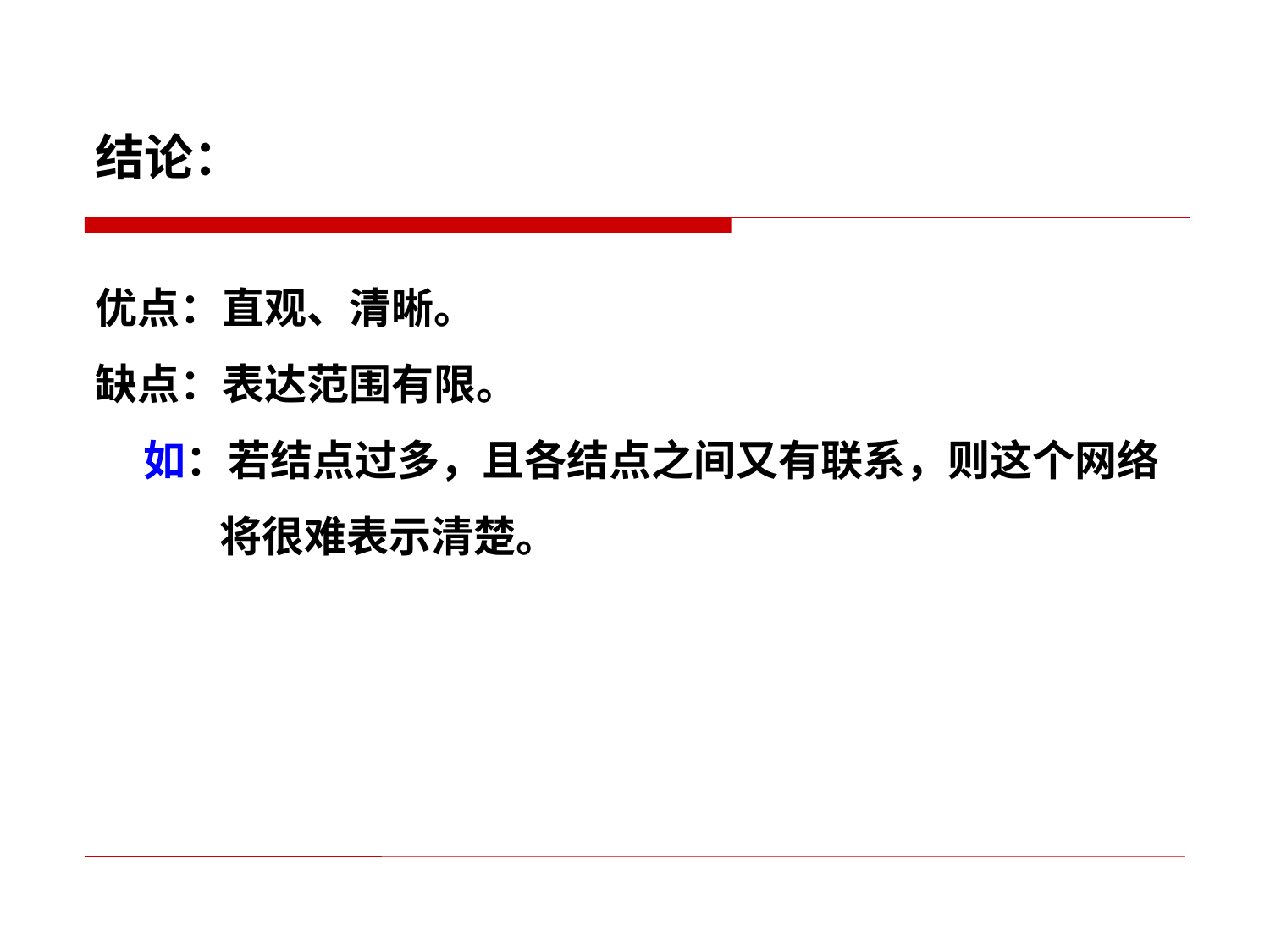

结论：
优点：直观、清晰。
缺点：表达范围有限。
    如：若结点过多，且各结点之间又有联系，则这个网络
            将很难表示清楚。